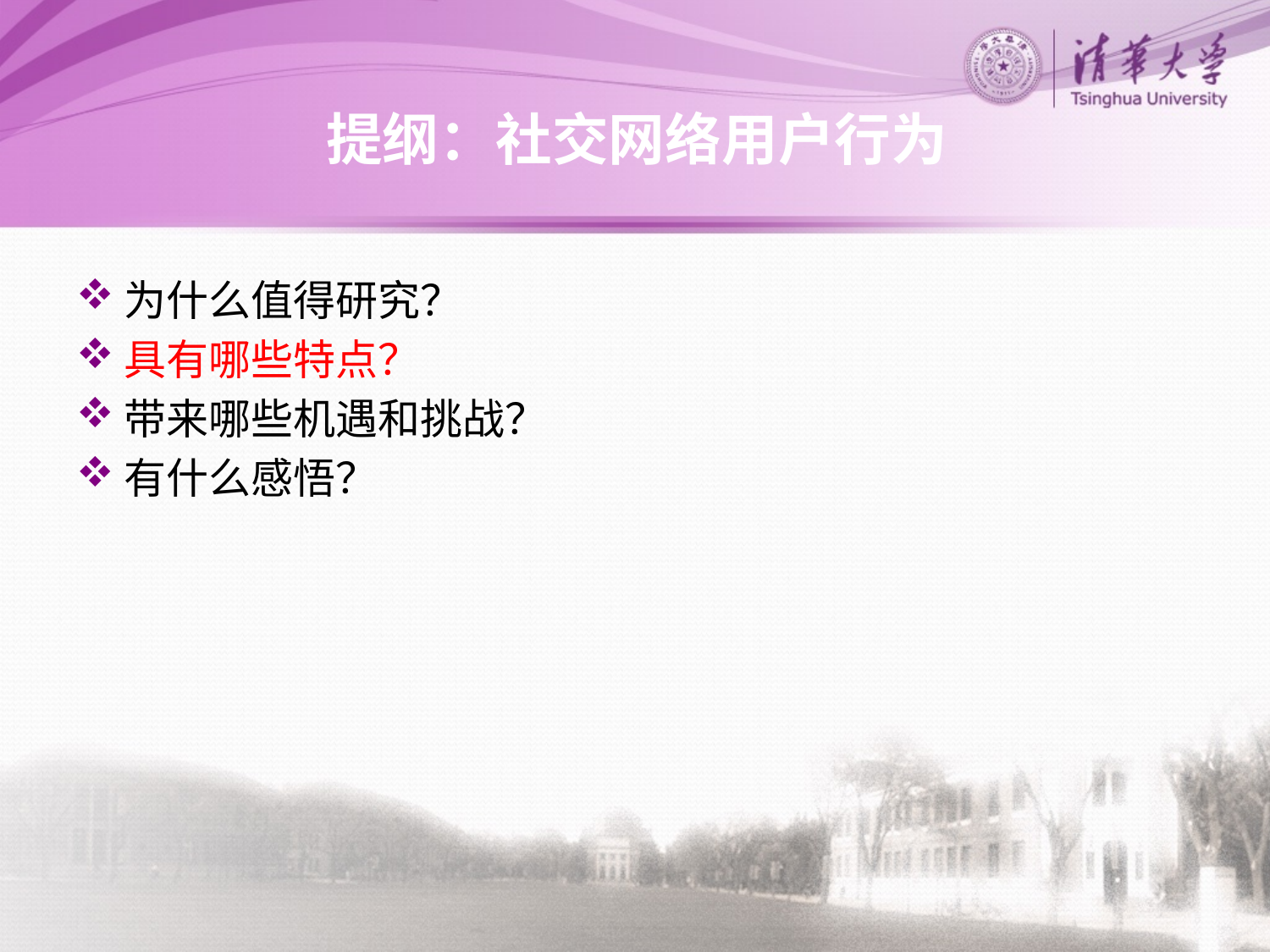

# 提纲：社交网络用户行为
为什么值得研究？
具有哪些特点？
带来哪些机遇和挑战？
有什么感悟？